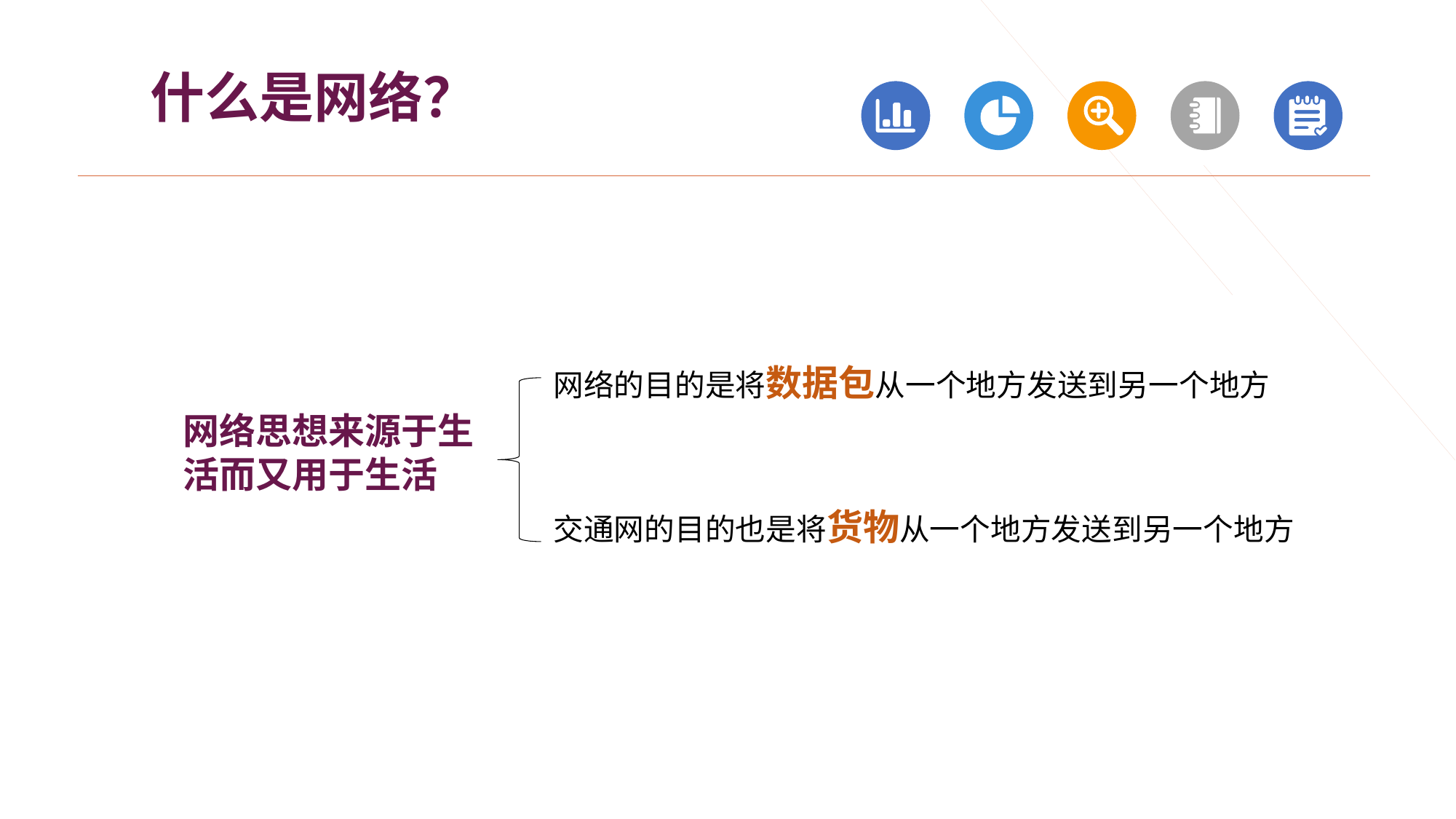

什么是网络？

网络的目的是将数据包从一个地方发送到另一个地方

网络思想来源于生
活而又用于生活
交通网的目的也是将货物从一个地方发送到另一个地方